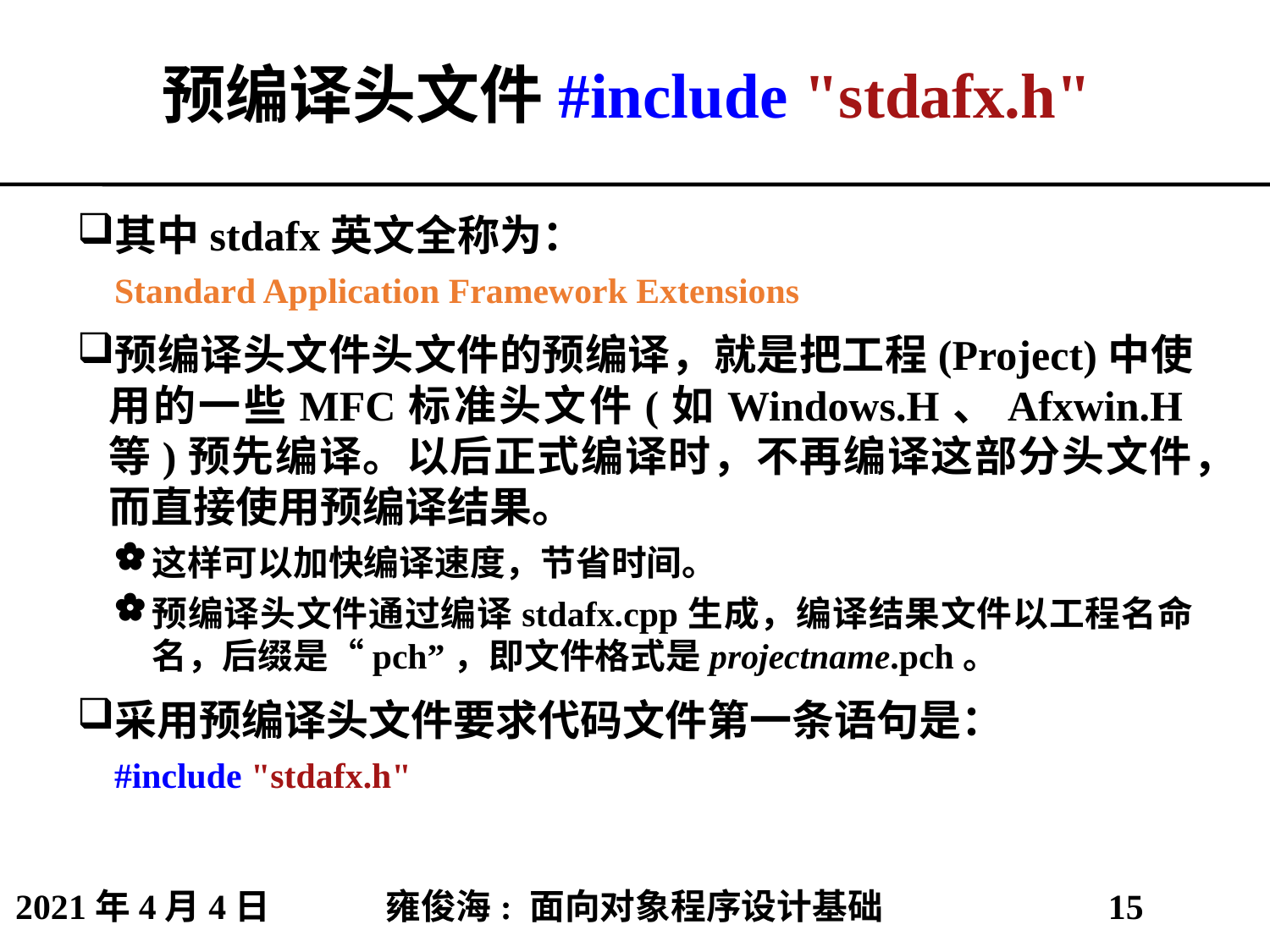

# 预编译头文件#include "stdafx.h"

其中stdafx英文全称为：
Standard Application Framework Extensions
预编译头文件头文件的预编译，就是把工程(Project)中使用的一些MFC标准头文件(如Windows.H、Afxwin.H等)预先编译。以后正式编译时，不再编译这部分头文件，而直接使用预编译结果。
这样可以加快编译速度，节省时间。
预编译头文件通过编译stdafx.cpp生成，编译结果文件以工程名命名，后缀是“pch”，即文件格式是projectname.pch。
采用预编译头文件要求代码文件第一条语句是：
#include "stdafx.h"
2021年4月4日
雍俊海: 面向对象程序设计基础
15